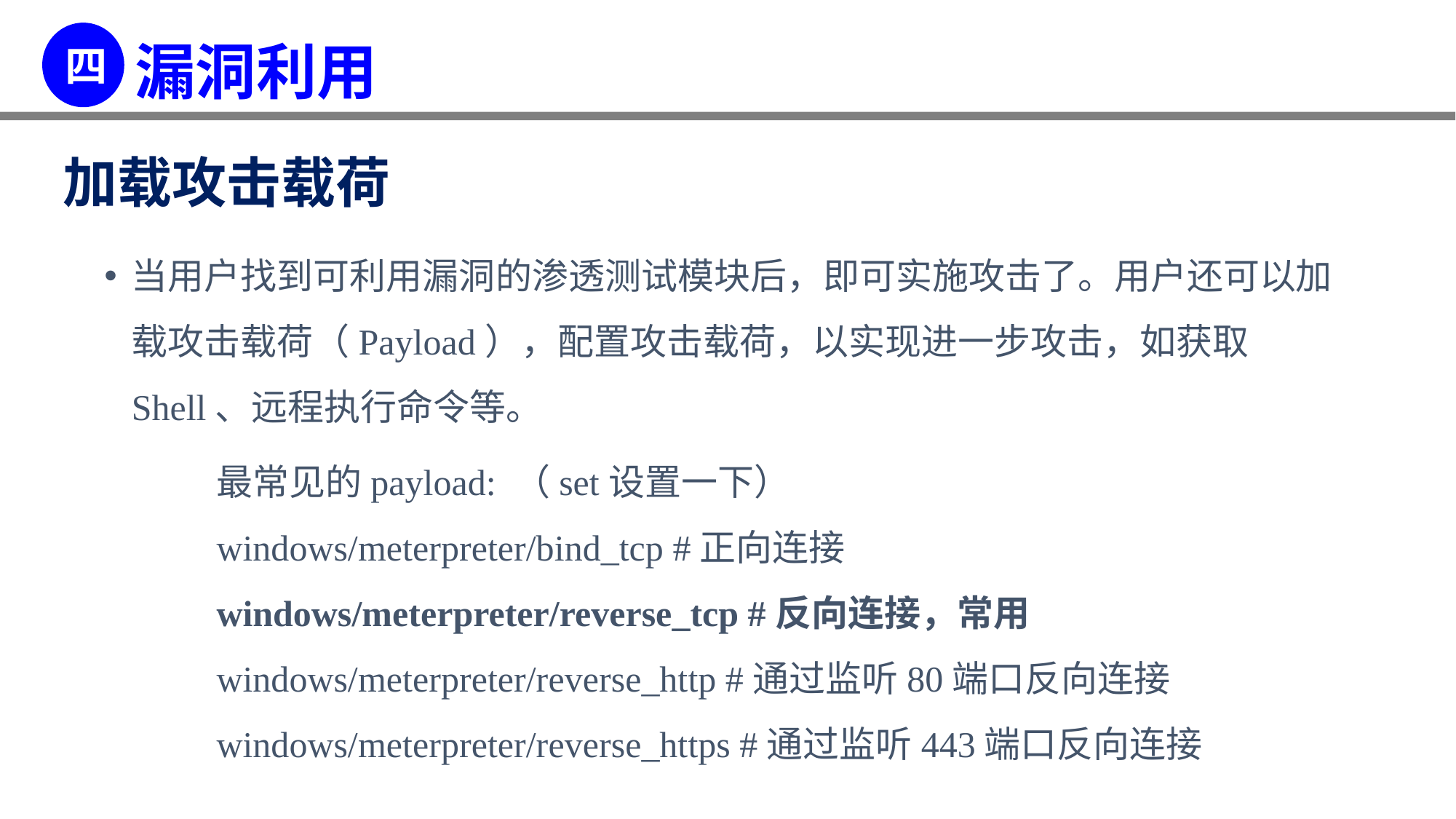

加载攻击载荷
当用户找到可利用漏洞的渗透测试模块后，即可实施攻击了。用户还可以加载攻击载荷（Payload），配置攻击载荷，以实现进一步攻击，如获取Shell、远程执行命令等。
最常见的payload: （set设置一下）
windows/meterpreter/bind_tcp #正向连接
windows/meterpreter/reverse_tcp #反向连接，常用
windows/meterpreter/reverse_http #通过监听80端口反向连接
windows/meterpreter/reverse_https #通过监听443端口反向连接